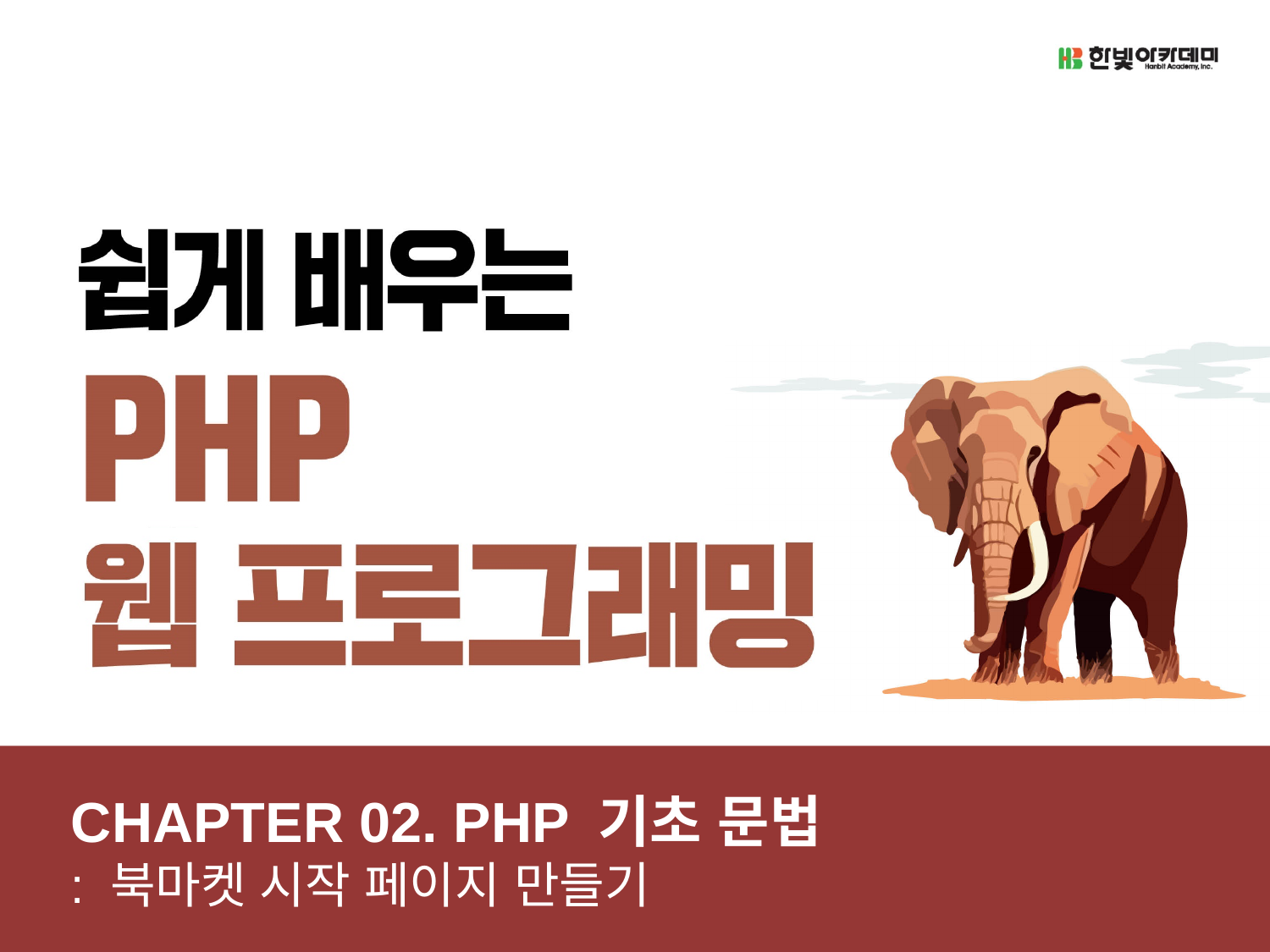

CHAPTER 02. PHP 기초 문법
: 북마켓 시작 페이지 만들기